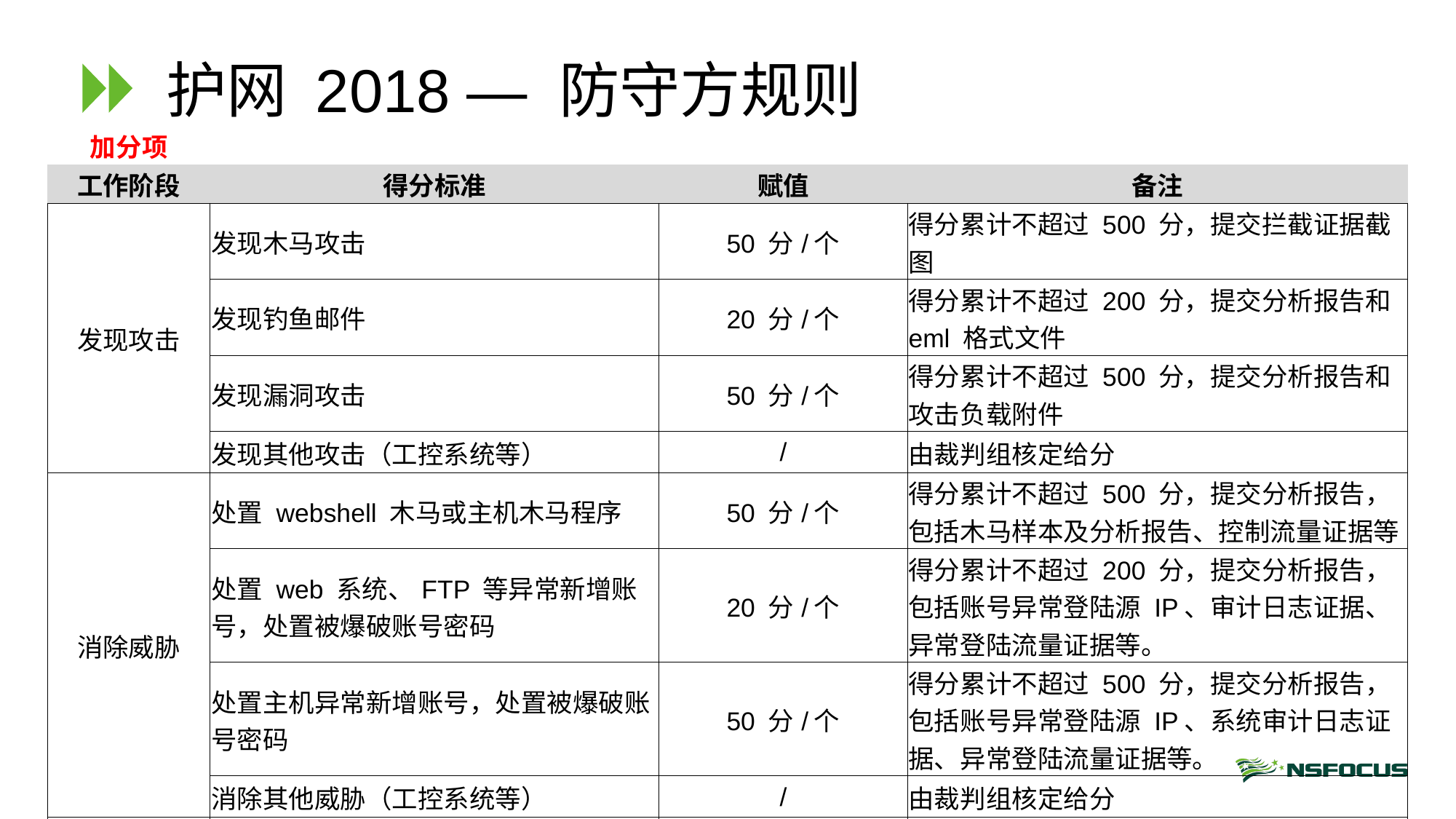

# 护网 2018 — 防守方规则
| 加分项 |  |  |  |
| --- | --- | --- | --- |
| 工作阶段 | 得分标准 | 赋值 | 备注 |
| 发现攻击 | 发现木马攻击 | 50 分/个 | 得分累计不超过 500 分，提交拦截证据截图 |
|  | 发现钓鱼邮件 | 20 分/个 | 得分累计不超过 200 分，提交分析报告和eml 格式文件 |
|  | 发现漏洞攻击 | 50 分/个 | 得分累计不超过 500 分，提交分析报告和攻击负载附件 |
|  | 发现其他攻击（工控系统等） | / | 由裁判组核定给分 |
| 消除威胁 | 处置 webshell 木马或主机木马程序 | 50 分/个 | 得分累计不超过 500 分，提交分析报告，包括木马样本及分析报告、控制流量证据等 |
|  | 处置 web 系统、FTP 等异常新增账号，处置被爆破账号密码 | 20 分/个 | 得分累计不超过 200 分，提交分析报告，包括账号异常登陆源 IP、审计日志证据、异常登陆流量证据等。 |
|  | 处置主机异常新增账号，处置被爆破账号密码 | 50 分/个 | 得分累计不超过 500 分，提交分析报告，包括账号异常登陆源 IP、系统审计日志证据、异常登陆流量证据等。 |
|  | 消除其他威胁（工控系统等） | / | 由裁判组核定给分 |
| 配合应急处置 | 积极配合应急组工作，根据线索能快速准确定位受害系统，能提供充分的日志记录，配合执法机关固定证据完成勘验 | 高效完成：+300 一般：+200 差：-100 | 最高 300 分，最低 -100 分 |